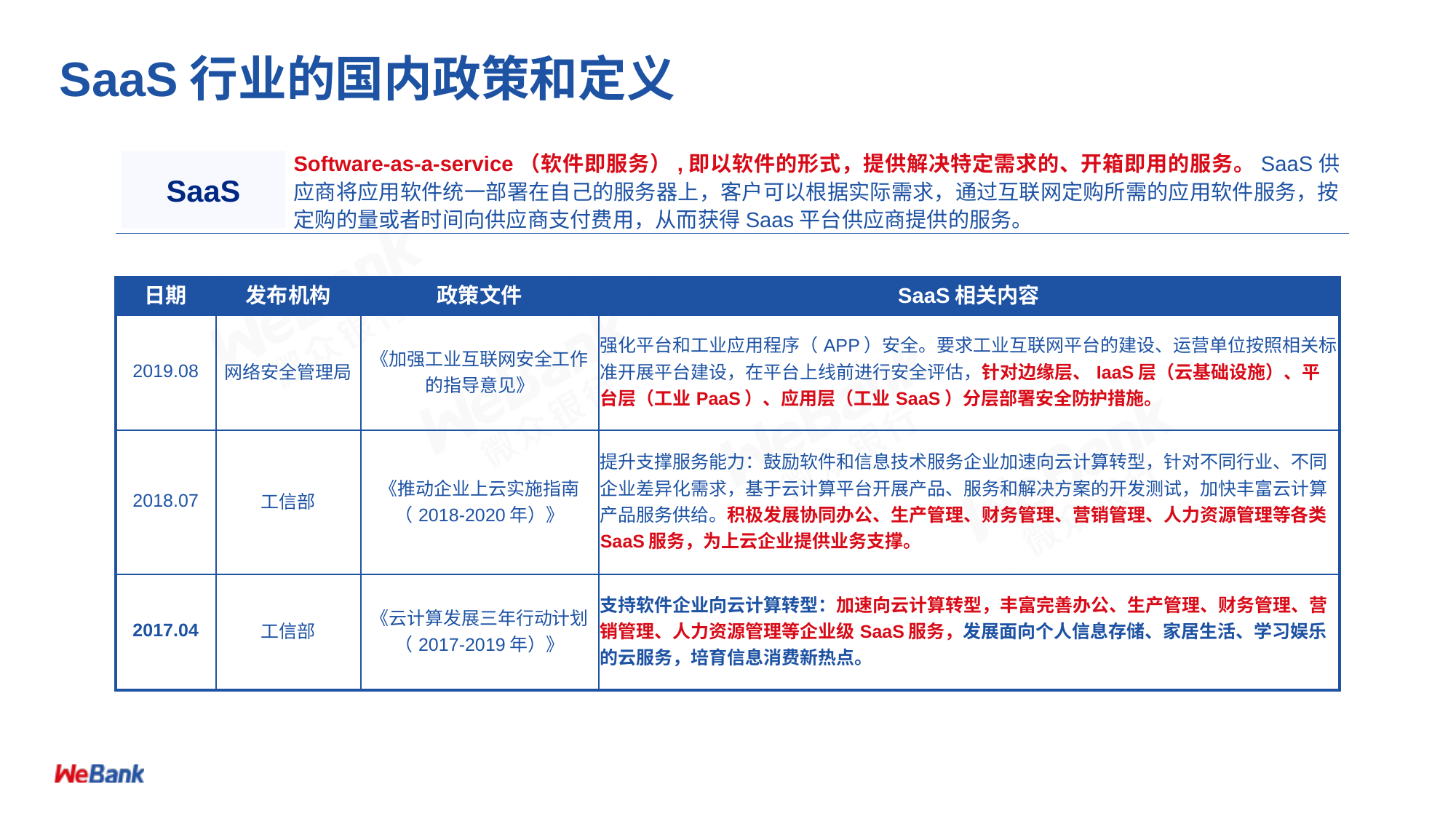

# SaaS行业的国内政策和定义
Software-as-a-service（软件即服务）,即以软件的形式，提供解决特定需求的、开箱即用的服务。SaaS供应商将应用软件统一部署在自己的服务器上，客户可以根据实际需求，通过互联网定购所需的应用软件服务，按定购的量或者时间向供应商支付费用，从而获得Saas平台供应商提供的服务。
SaaS
| 日期 | 发布机构 | 政策文件 | SaaS相关内容 |
| --- | --- | --- | --- |
| 2019.08 | 网络安全管理局 | 《加强工业互联网安全工作的指导意见》 | 强化平台和工业应用程序（APP）安全。要求工业互联网平台的建设、运营单位按照相关标准开展平台建设，在平台上线前进行安全评估，针对边缘层、IaaS层（云基础设施）、平台层（工业PaaS）、应用层（工业SaaS）分层部署安全防护措施。 |
| 2018.07 | 工信部 | 《推动企业上云实施指南（2018-2020年）》 | 提升支撑服务能力：鼓励软件和信息技术服务企业加速向云计算转型，针对不同行业、不同企业差异化需求，基于云计算平台开展产品、服务和解决方案的开发测试，加快丰富云计算产品服务供给。积极发展协同办公、生产管理、财务管理、营销管理、人力资源管理等各类SaaS服务，为上云企业提供业务支撑。 |
| 2017.04 | 工信部 | 《云计算发展三年行动计划（2017-2019年）》 | 支持软件企业向云计算转型：加速向云计算转型，丰富完善办公、生产管理、财务管理、营销管理、人力资源管理等企业级SaaS服务，发展面向个人信息存储、家居生活、学习娱乐的云服务，培育信息消费新热点。 |
6